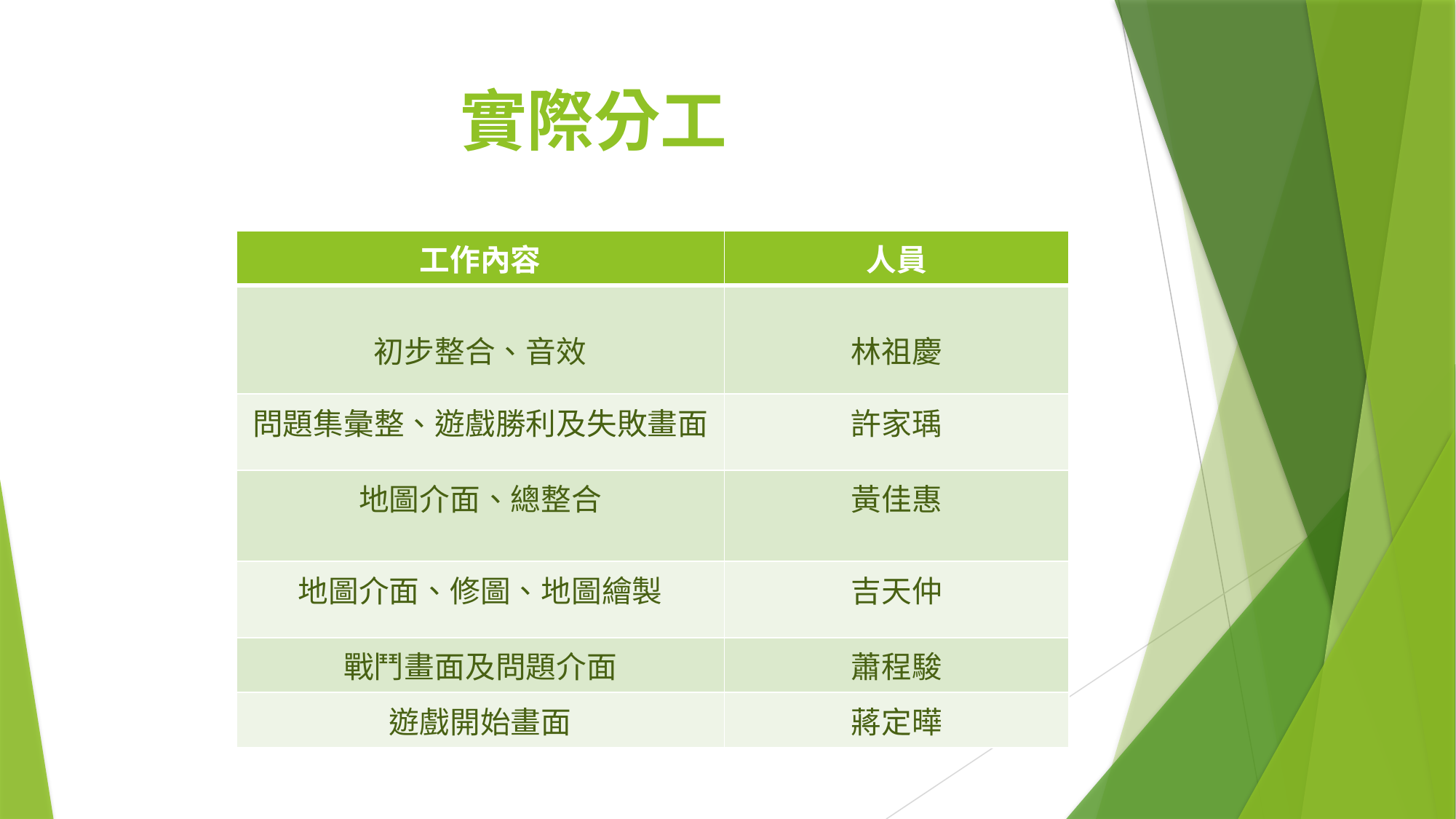

# 實際分工
| 工作內容 | 人員 |
| --- | --- |
| 初步整合、音效 | 林祖慶 |
| 問題集彙整、遊戲勝利及失敗畫面 | 許家瑀 |
| 地圖介面、總整合 | 黃佳惠 |
| 地圖介面、修圖、地圖繪製 | 吉天仲 |
| 戰鬥畫面及問題介面 | 蕭程駿 |
| 遊戲開始畫面 | 蔣定曄 |